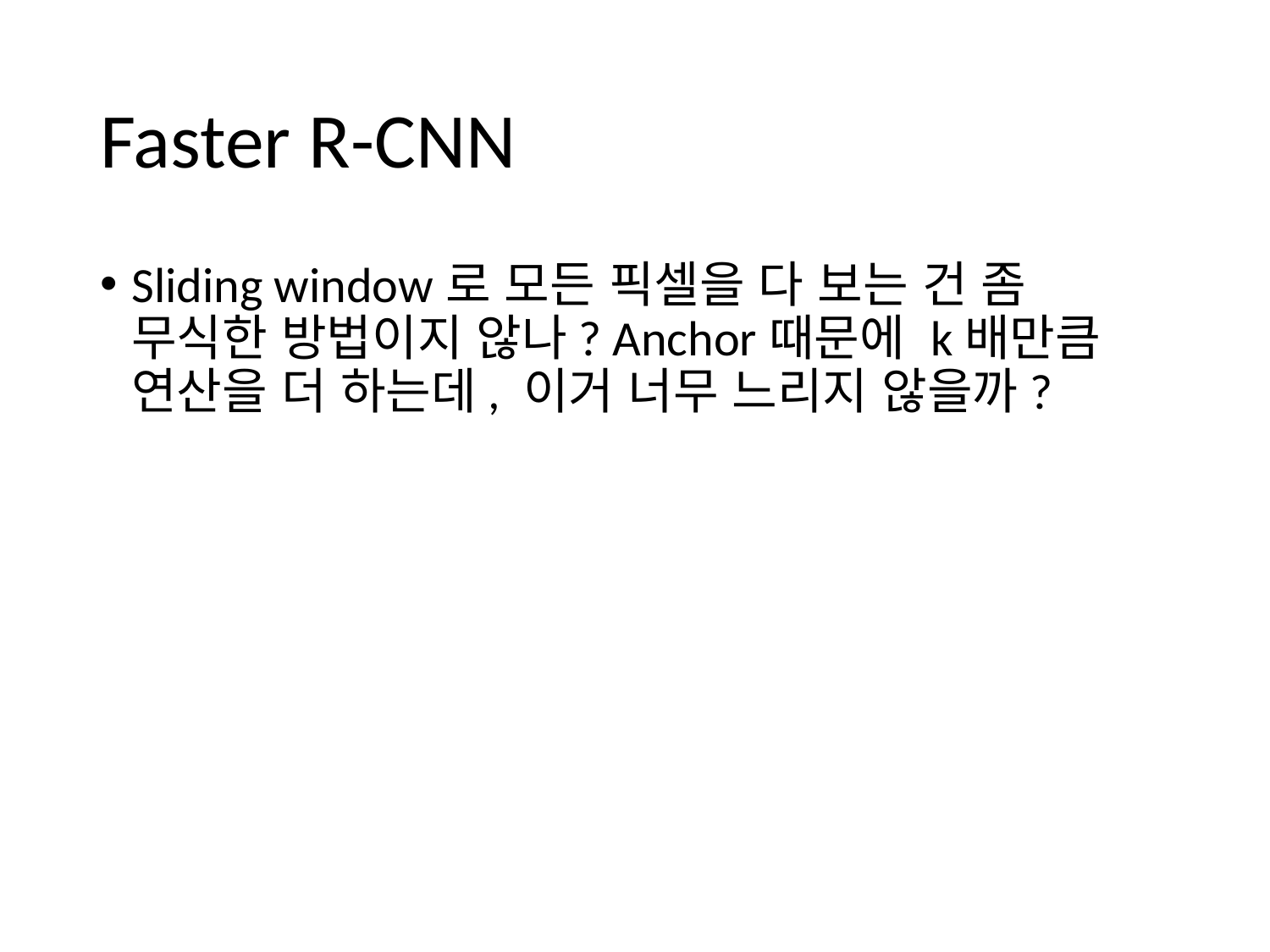

# Faster R-CNN
Sliding window로 모든 픽셀을 다 보는 건 좀 무식한 방법이지 않나? Anchor때문에 k배만큼 연산을 더 하는데, 이거 너무 느리지 않을까?